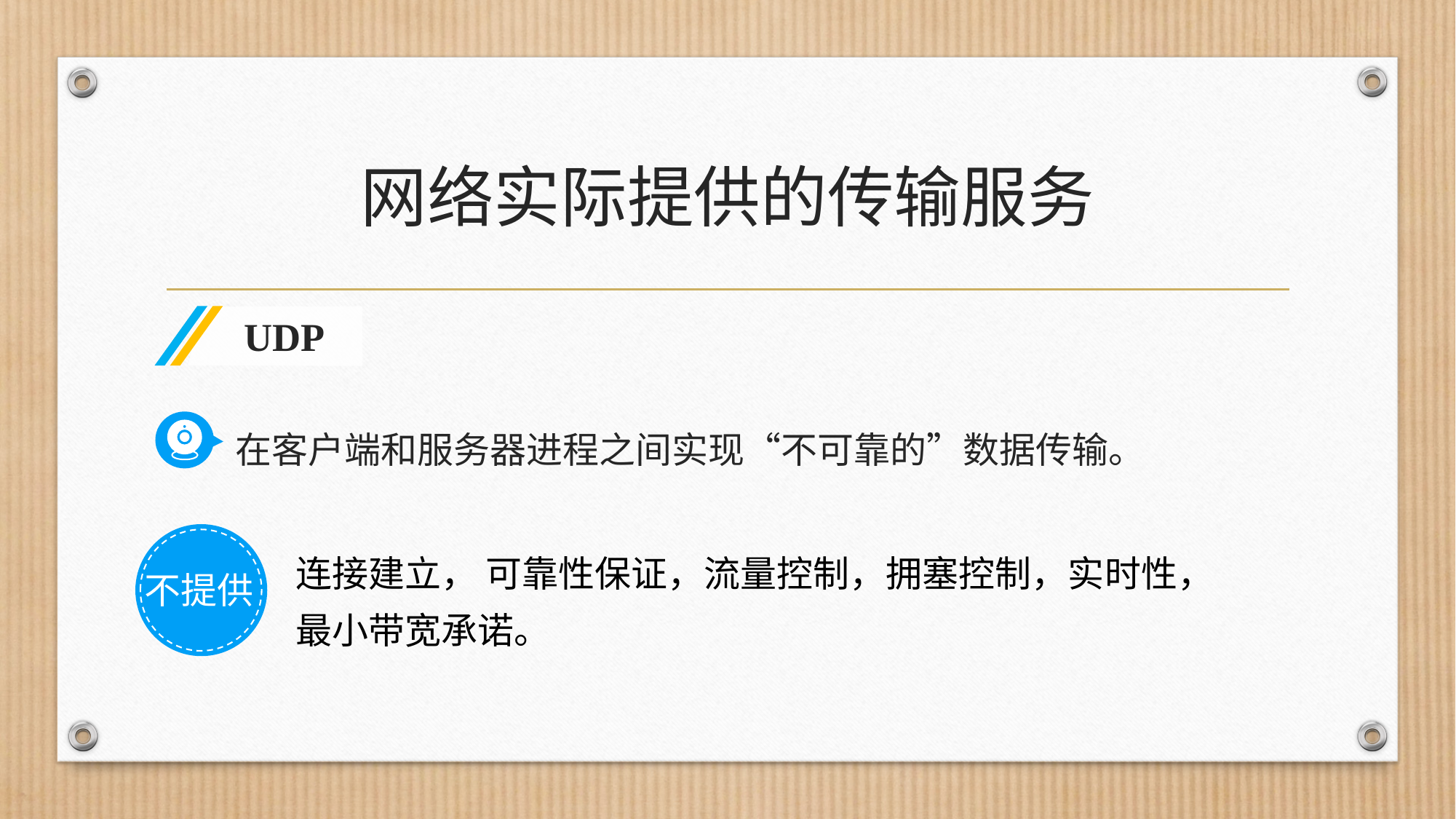

# 网络实际提供的传输服务

UDP
在客户端和服务器进程之间实现“不可靠的”数据传输。

不提供
连接建立， 可靠性保证，流量控制，拥塞控制，实时性，
最小带宽承诺。